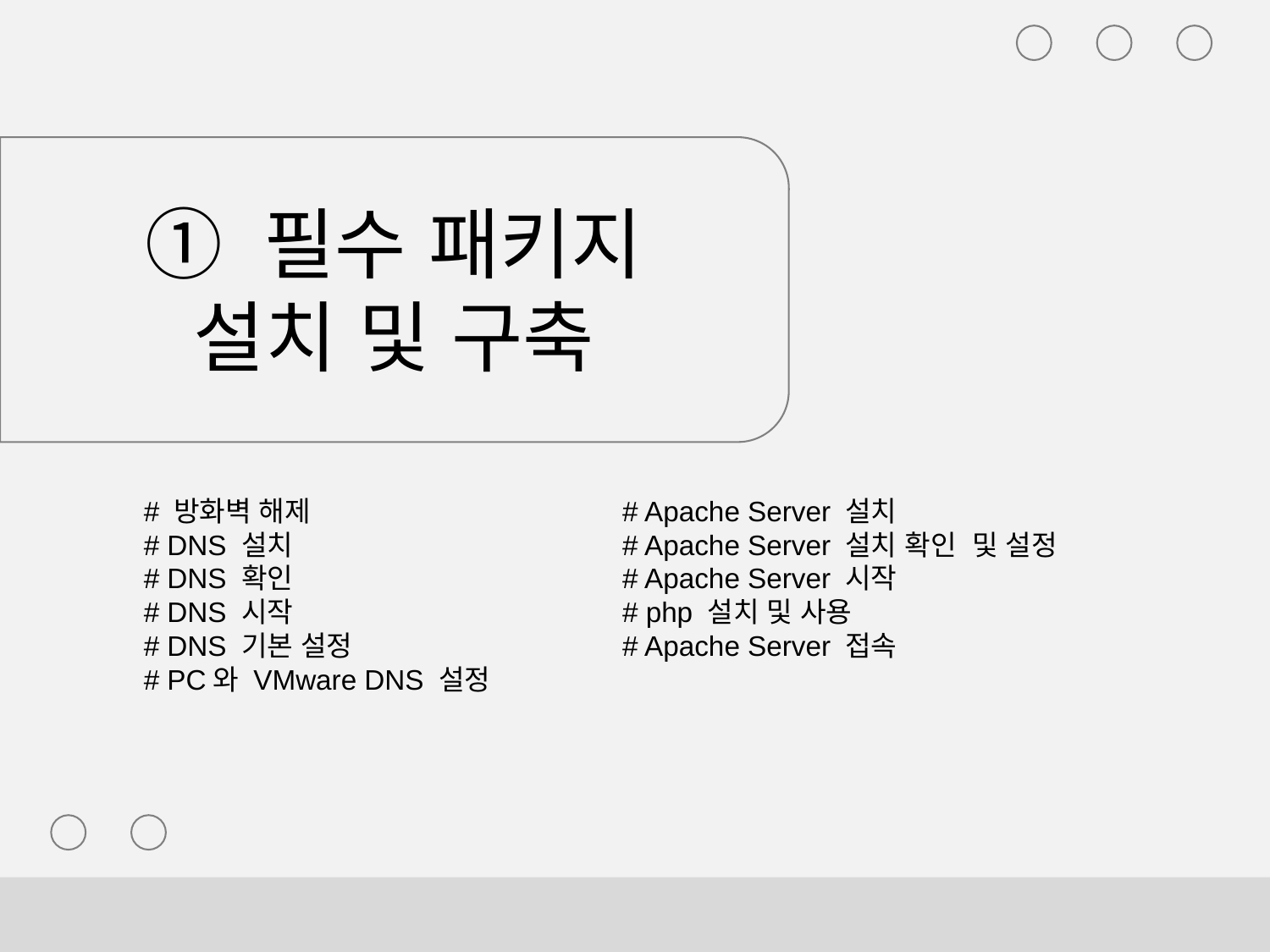

① 필수 패키지
설치 및 구축
# 방화벽 해제
# DNS 설치
# DNS 확인
# DNS 시작
# DNS 기본 설정
# PC와 VMware DNS 설정
# Apache Server 설치
# Apache Server 설치 확인  및 설정
# Apache Server 시작
# php 설치 및 사용
# Apache Server 접속